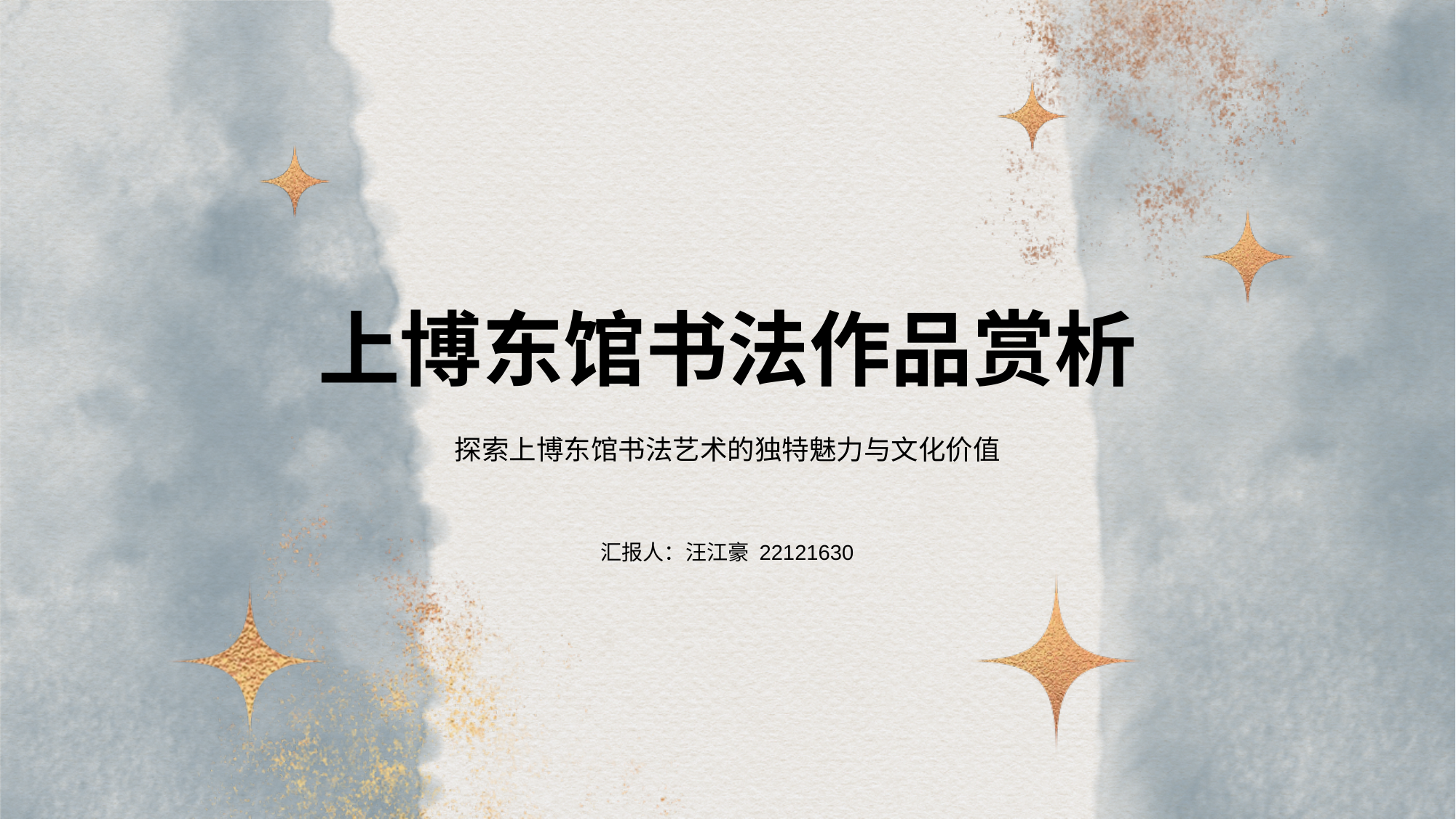

# 上博东馆书法作品赏析
探索上博东馆书法艺术的独特魅力与文化价值
汇报人：汪江豪 22121630